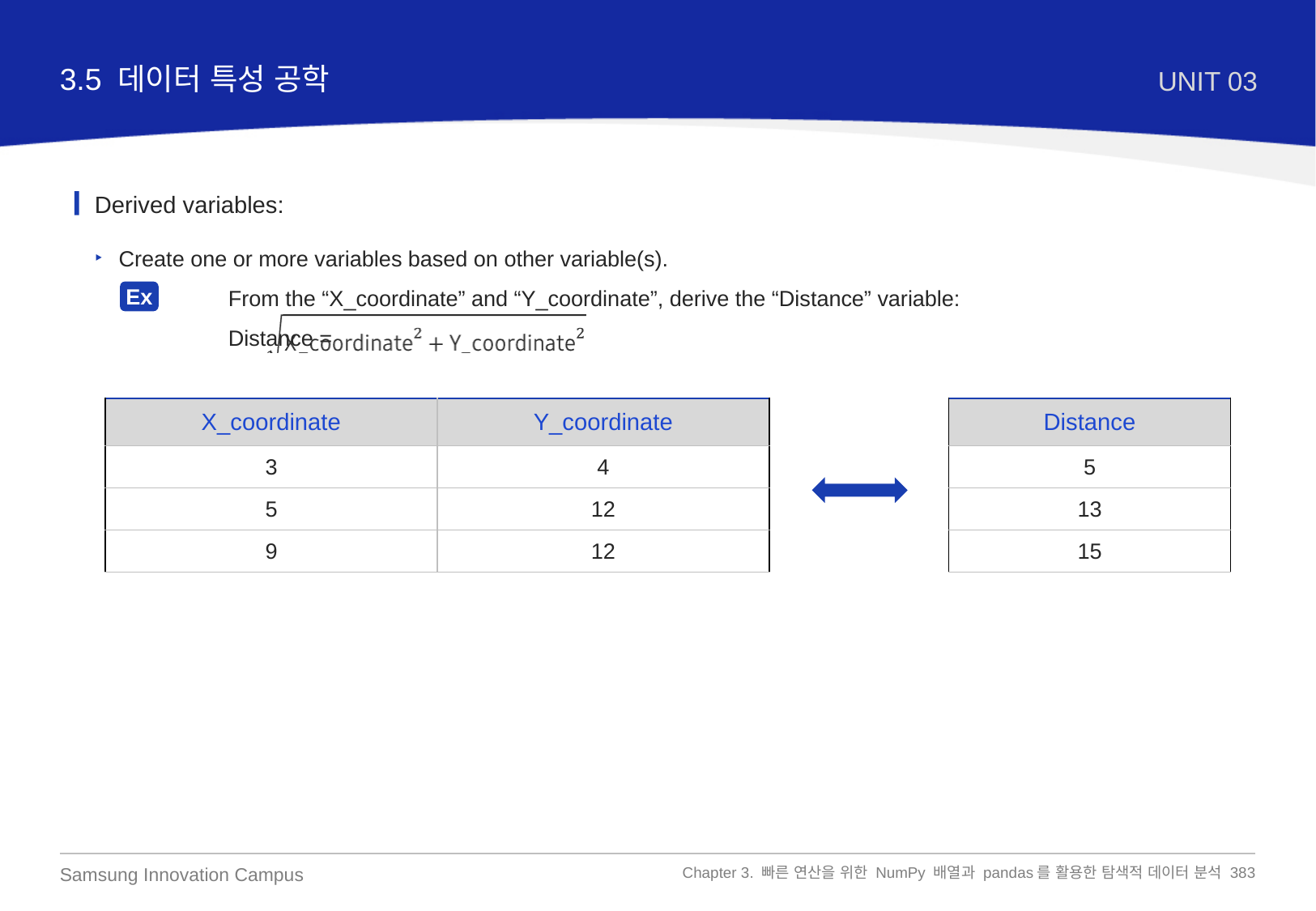

3.5 데이터 특성 공학
UNIT 03
Derived variables:

Create one or more variables based on other variable(s).
	  From the “X_coordinate” and “Y_coordinate”, derive the “Distance” variable:
	  Distance =
Ex

| X\_coordinate | Y\_coordinate |
| --- | --- |
| 3 | 4 |
| 5 | 12 |
| 9 | 12 |
| Distance |
| --- |
| 5 |
| 13 |
| 15 |